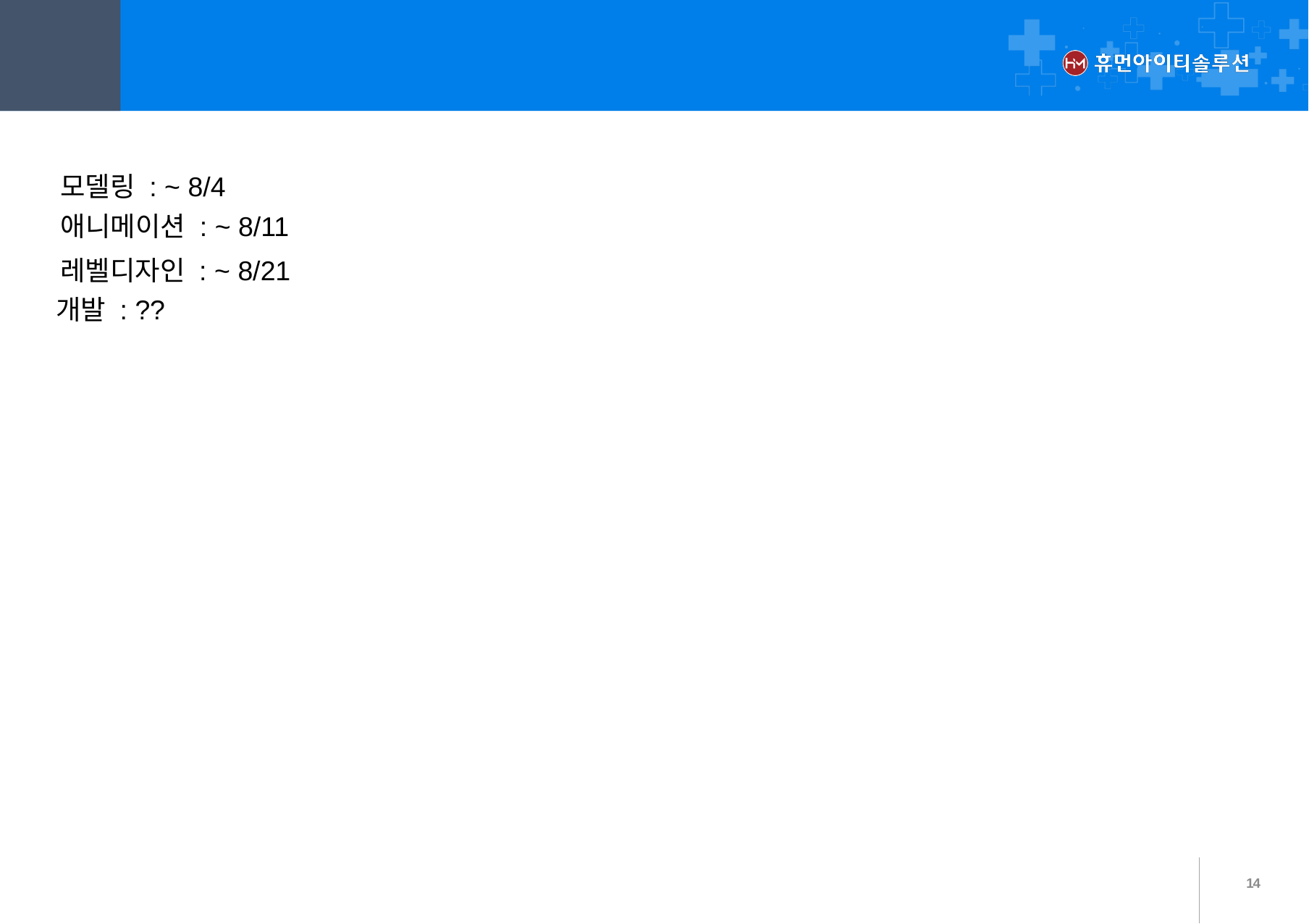

01
일정
모델링 : ~ 8/4
애니메이션 : ~ 8/11
레벨디자인 : ~ 8/21
개발 : ??
14